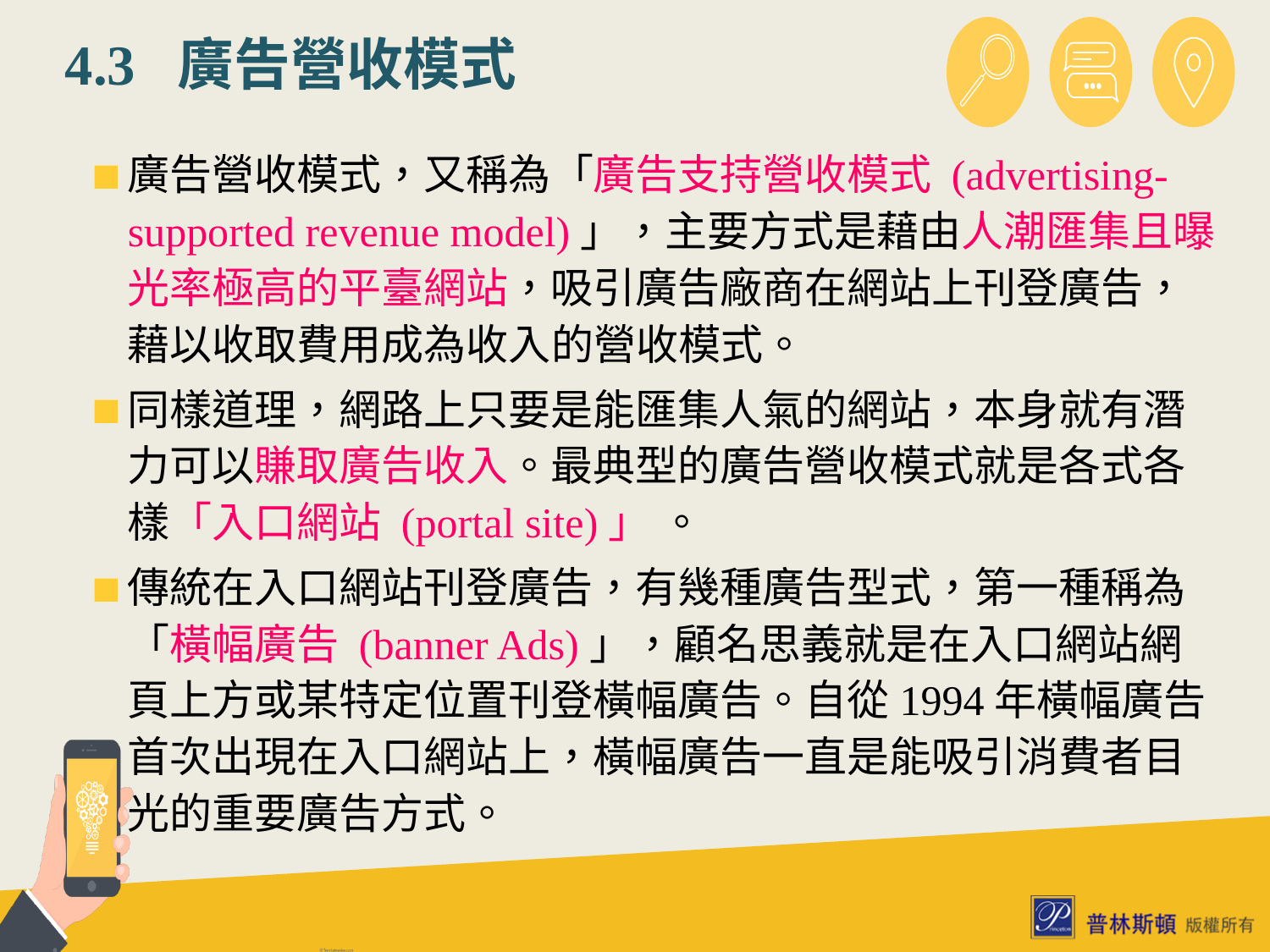

# 4.3  廣告營收模式
廣告營收模式，又稱為「廣告支持營收模式 (advertising-supported revenue model)」，主要方式是藉由人潮匯集且曝光率極高的平臺網站，吸引廣告廠商在網站上刊登廣告，藉以收取費用成為收入的營收模式。
同樣道理，網路上只要是能匯集人氣的網站，本身就有潛力可以賺取廣告收入。最典型的廣告營收模式就是各式各樣「入口網站 (portal site)」 。
傳統在入口網站刊登廣告，有幾種廣告型式，第一種稱為「橫幅廣告 (banner Ads)」，顧名思義就是在入口網站網頁上方或某特定位置刊登橫幅廣告。自從1994年橫幅廣告首次出現在入口網站上，橫幅廣告一直是能吸引消費者目光的重要廣告方式。